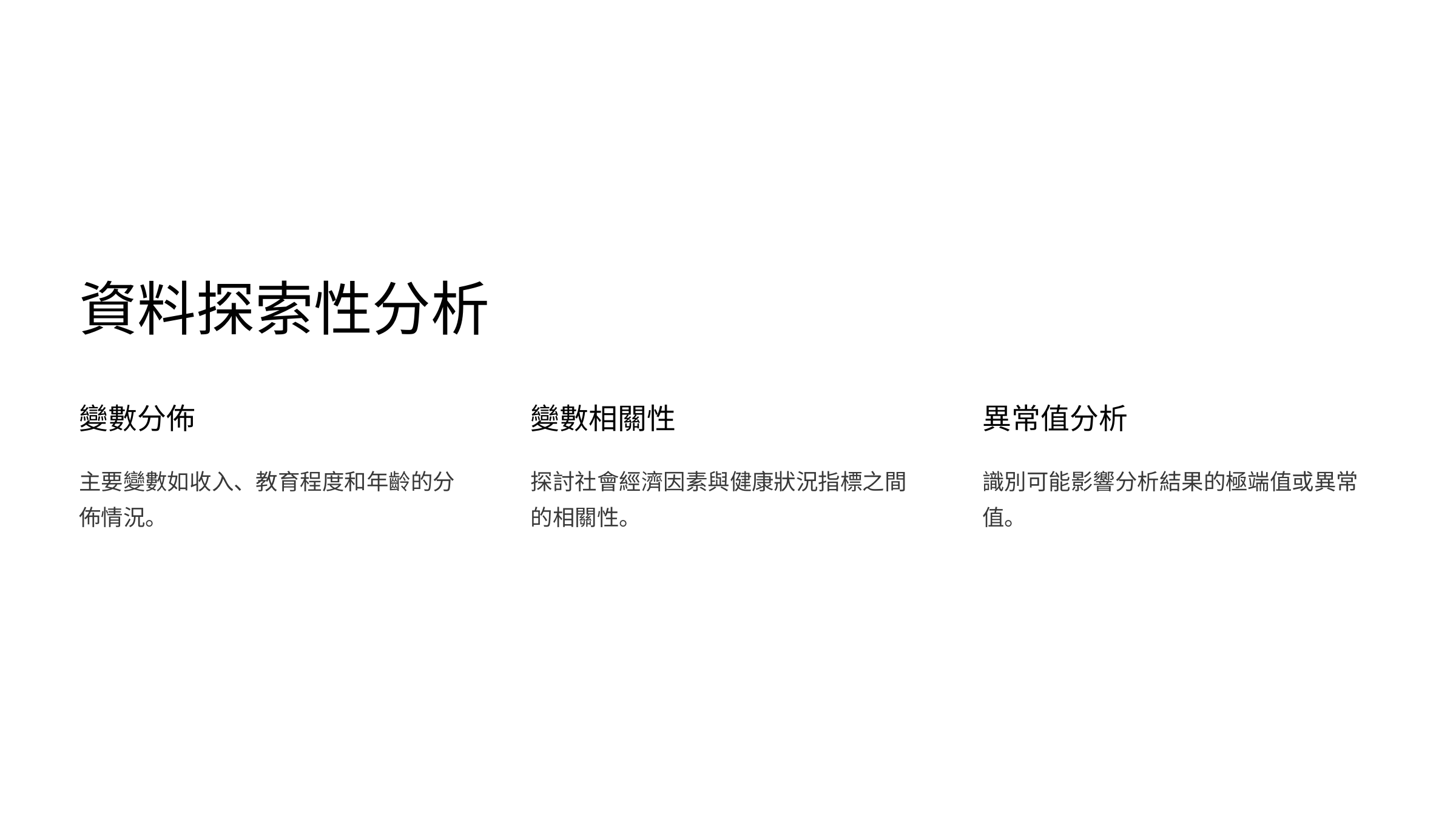

資料探索性分析
變數分佈
變數相關性
異常值分析
主要變數如收入、教育程度和年齡的分佈情況。
探討社會經濟因素與健康狀況指標之間的相關性。
識別可能影響分析結果的極端值或異常值。